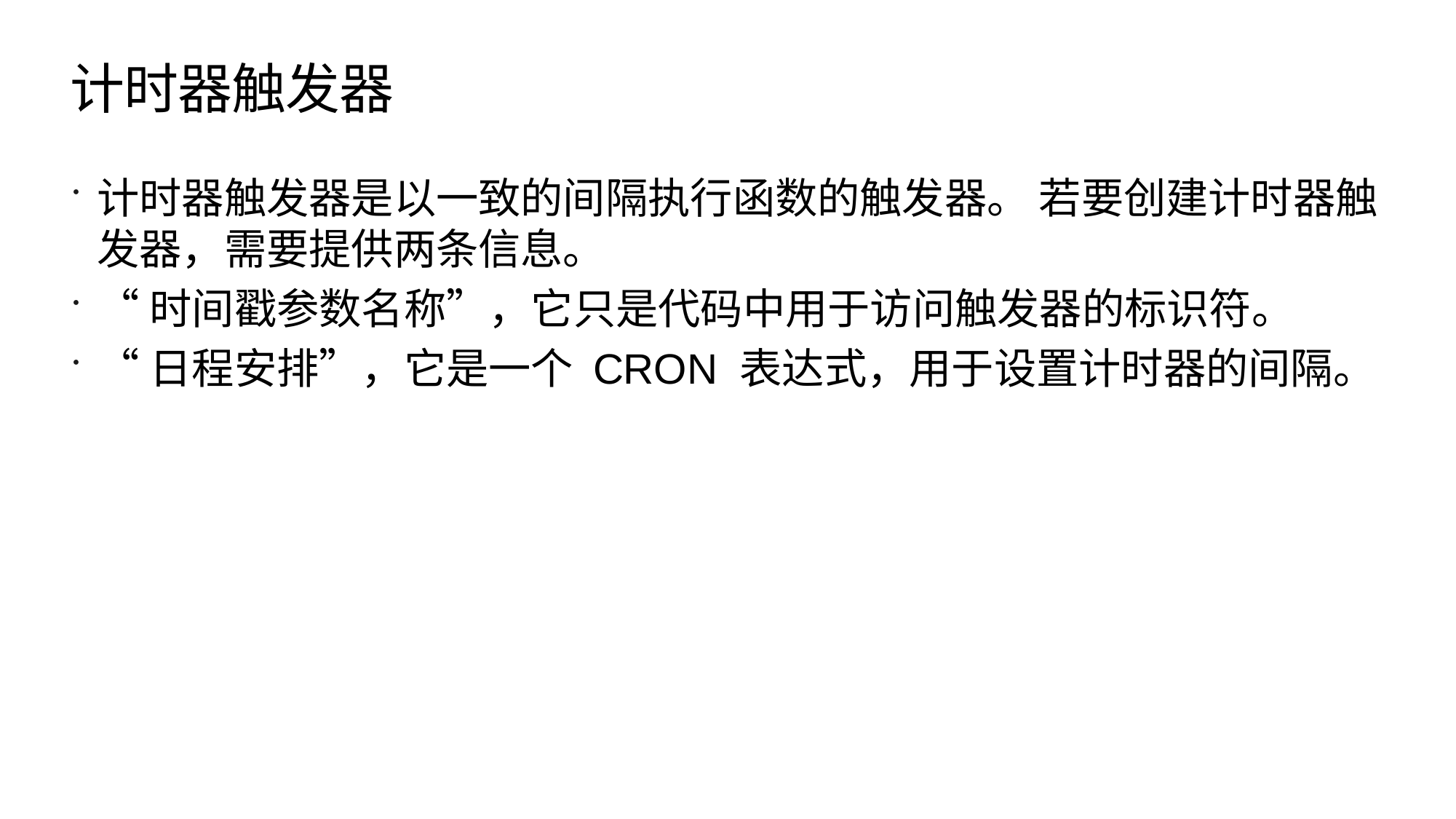

# 计时器触发器
计时器触发器是以一致的间隔执行函数的触发器。 若要创建计时器触发器，需要提供两条信息。
“时间戳参数名称”，它只是代码中用于访问触发器的标识符。
“日程安排”，它是一个 CRON 表达式，用于设置计时器的间隔。